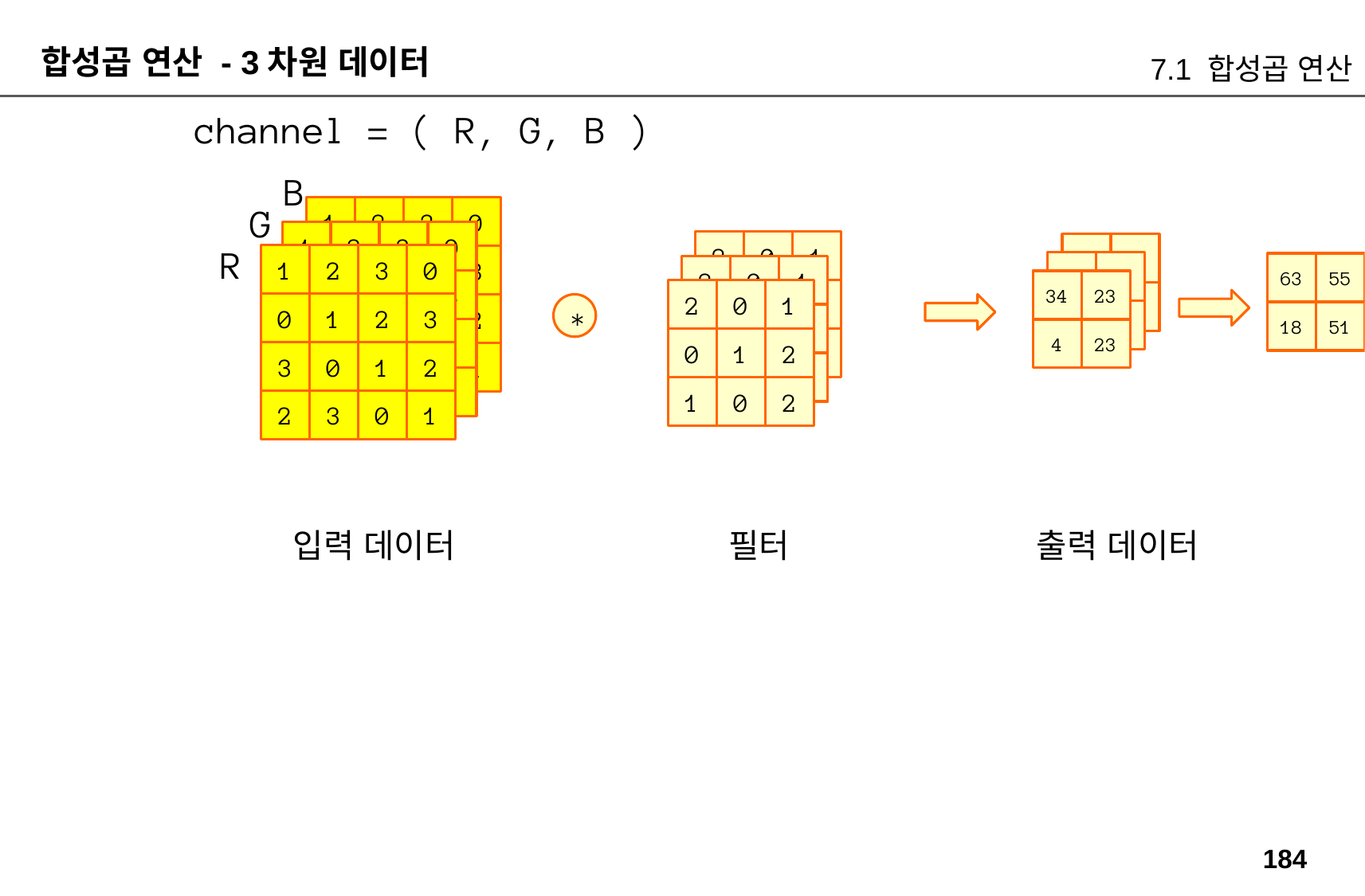

합성곱 연산 - 3차원 데이터
7.1 합성곱 연산
channel = ( R, G, B )
B
G
1
2
3
0
1
2
3
0
2
0
1
0
1
2
1
0
2
R
63
55
18
51
1
2
3
0
0
1
2
3
3
0
1
2
2
3
0
1
0
1
2
3
63
55
18
51
63
55
18
51
2
0
1
0
1
2
1
0
2
0
1
2
3
34
23
4
23
2
0
1
0
1
2
1
0
2

*

3
0
1
2
3
0
1
2
2
3
0
1
2
3
0
1
입력 데이터
필터
출력 데이터